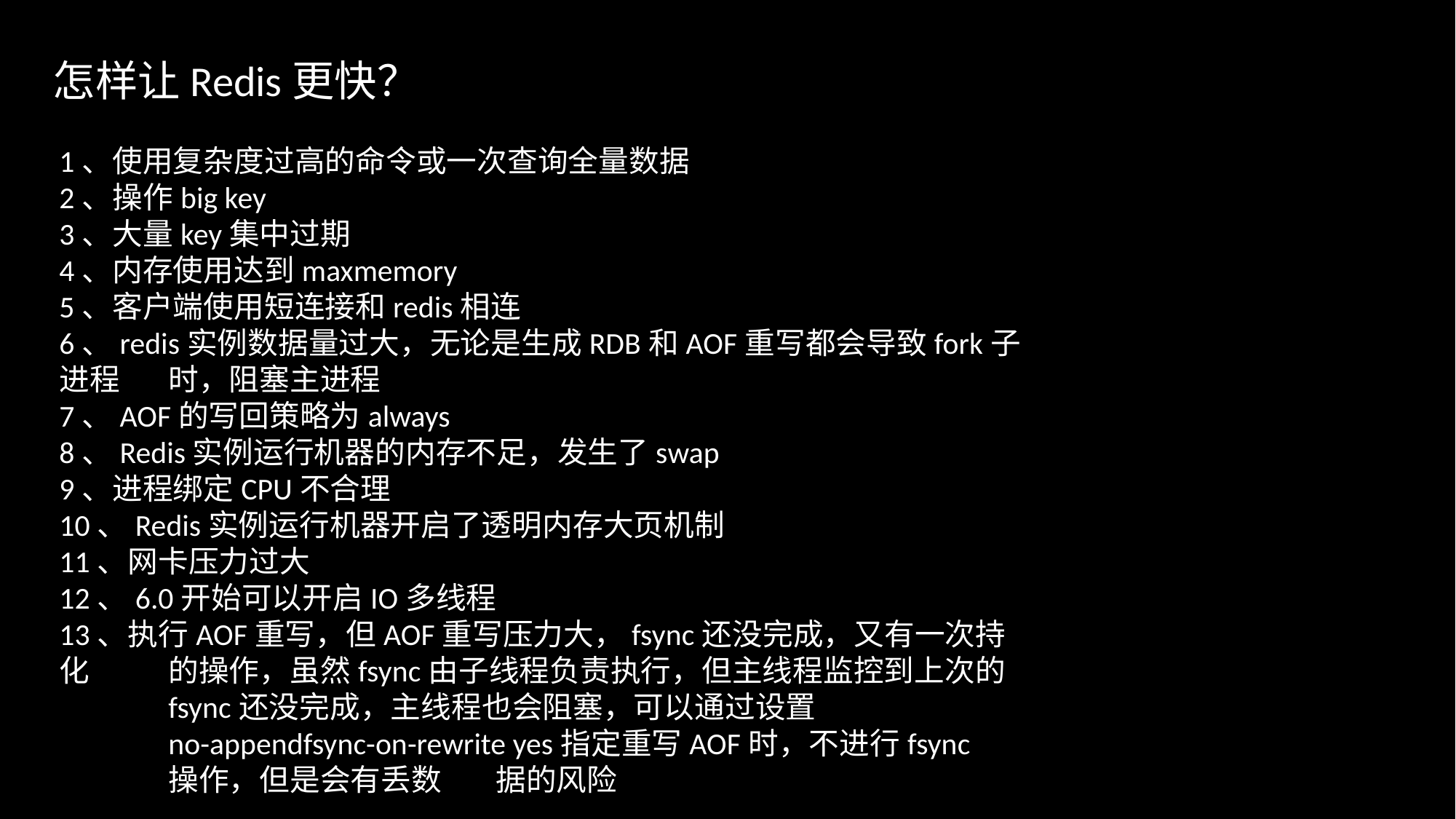

怎样让Redis更快？
1、使用复杂度过高的命令或一次查询全量数据
2、操作big key
3、大量key集中过期
4、内存使用达到maxmemory
5、客户端使用短连接和redis相连
6、redis实例数据量过大，无论是生成RDB和AOF重写都会导致fork子进程	时，阻塞主进程
7、AOF的写回策略为always
8、Redis实例运行机器的内存不足，发生了swap
9、进程绑定CPU不合理
10、Redis实例运行机器开启了透明内存大页机制
11、网卡压力过大
12、6.0开始可以开启IO多线程
13、执行AOF重写，但AOF重写压力大，fsync还没完成，又有一次持化	的操作，虽然fsync由子线程负责执行，但主线程监控到上次的	fsync还没完成，主线程也会阻塞，可以通过设置
	no-appendfsync-on-rewrite yes指定重写AOF时，不进行fsync	操作，但是会有丢数	据的风险